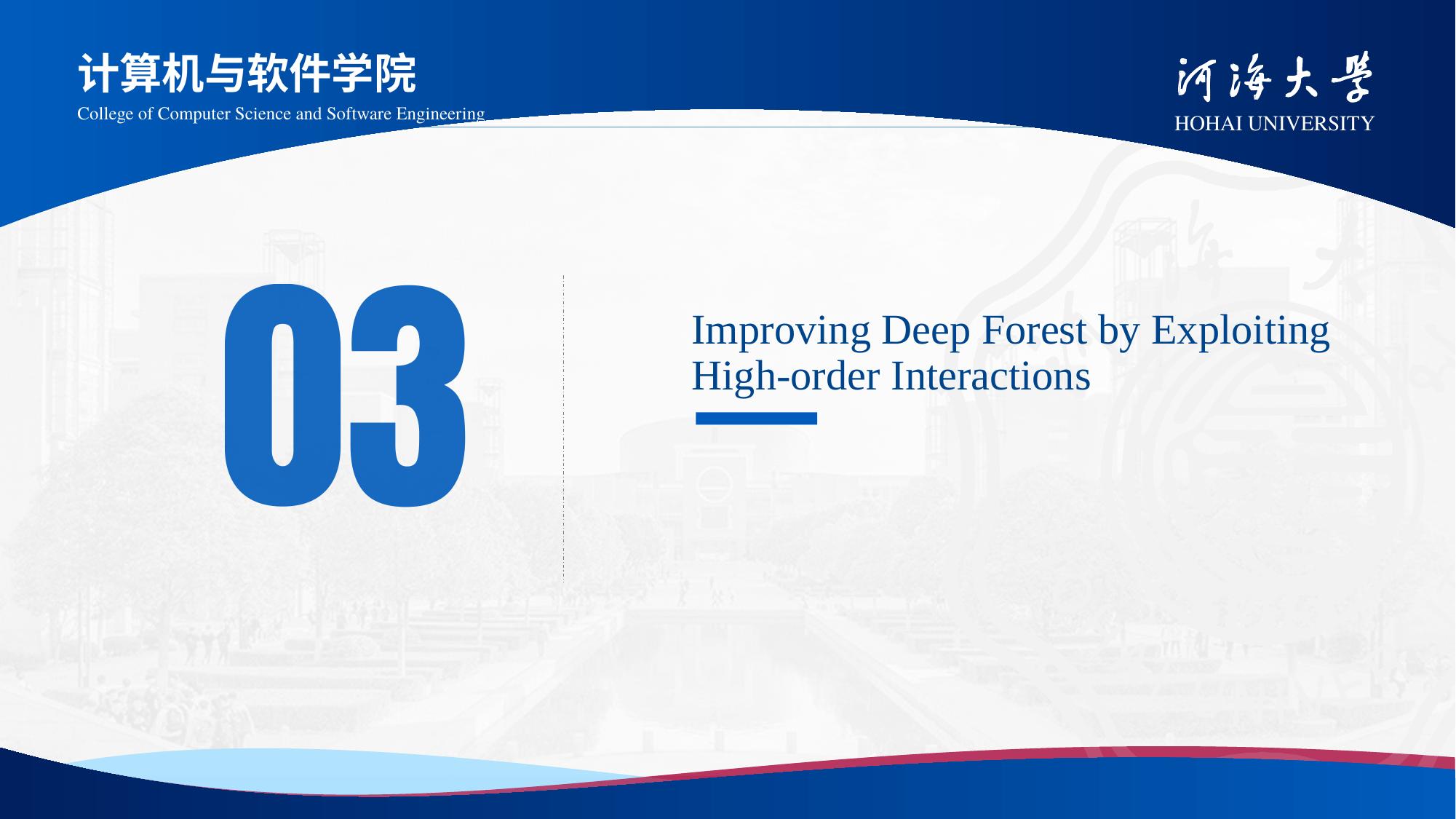

计算机与软件学院
College of Computer Science and Software Engineering
03
# Improving Deep Forest by Exploiting High-order Interactions